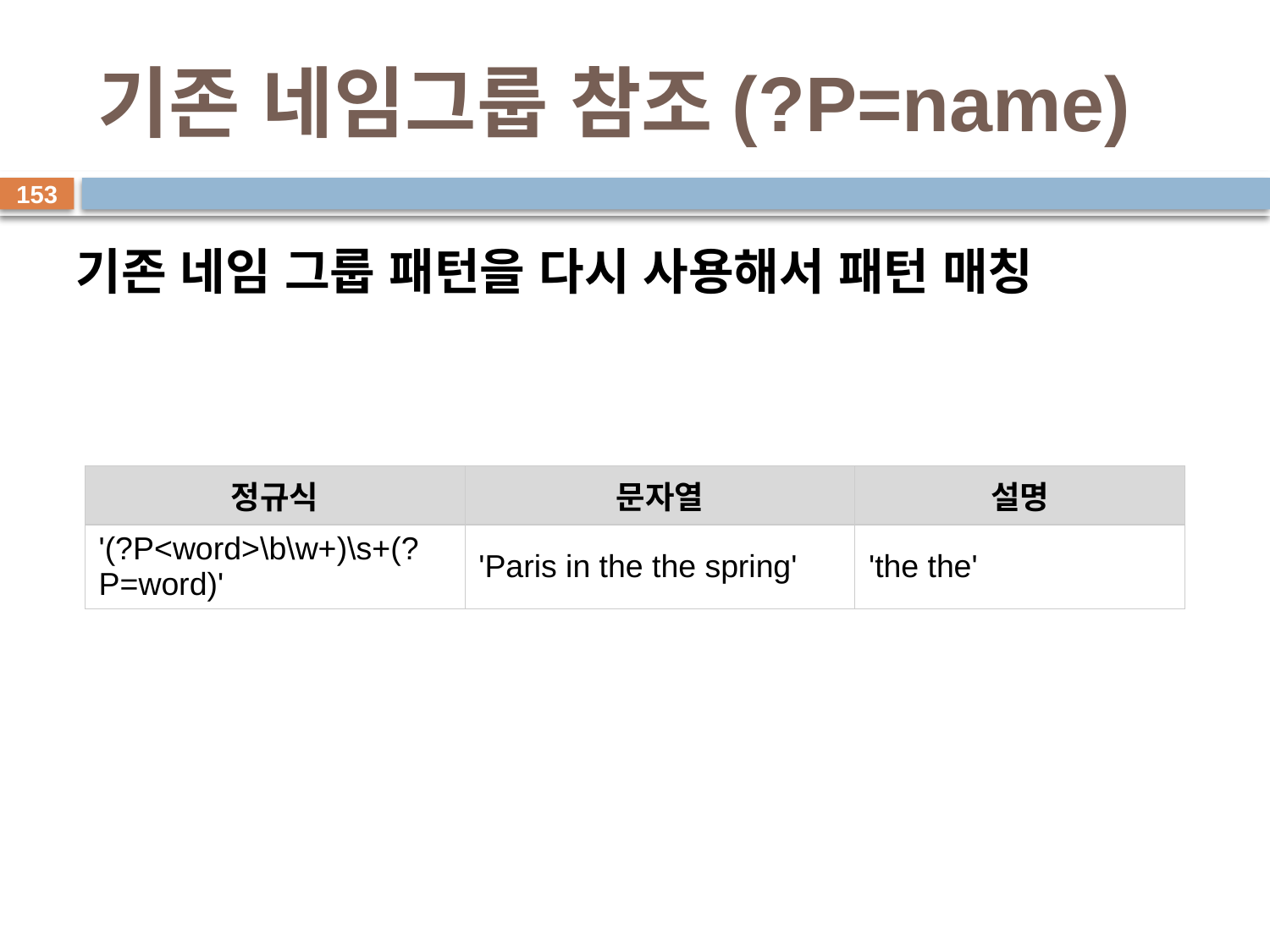

# 기존 네임그룹 참조(?P=name)
153
기존 네임 그룹 패턴을 다시 사용해서 패턴 매칭

| 정규식 | 문자열 | 설명 |
| --- | --- | --- |
| '(?P<word>\b\w+)\s+(?P=word)' | 'Paris in the the spring' | 'the the' |